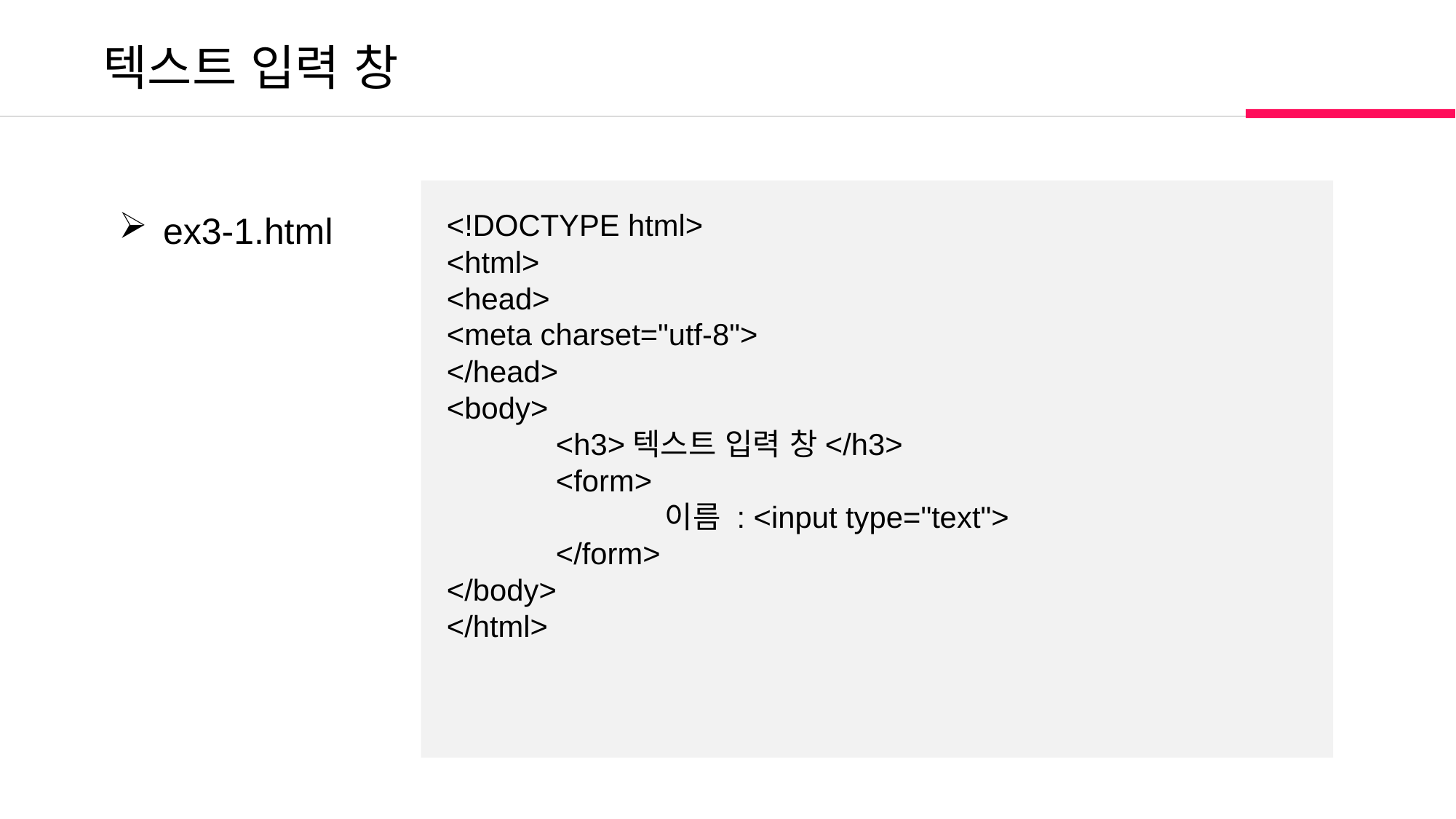

텍스트 입력 창

 ex3-1.html
<!DOCTYPE html>
<html>
<head>
<meta charset="utf-8">
</head>
<body>
	<h3>텍스트 입력 창</h3>
	<form>
		이름 : <input type="text">
	</form>
</body>
</html>